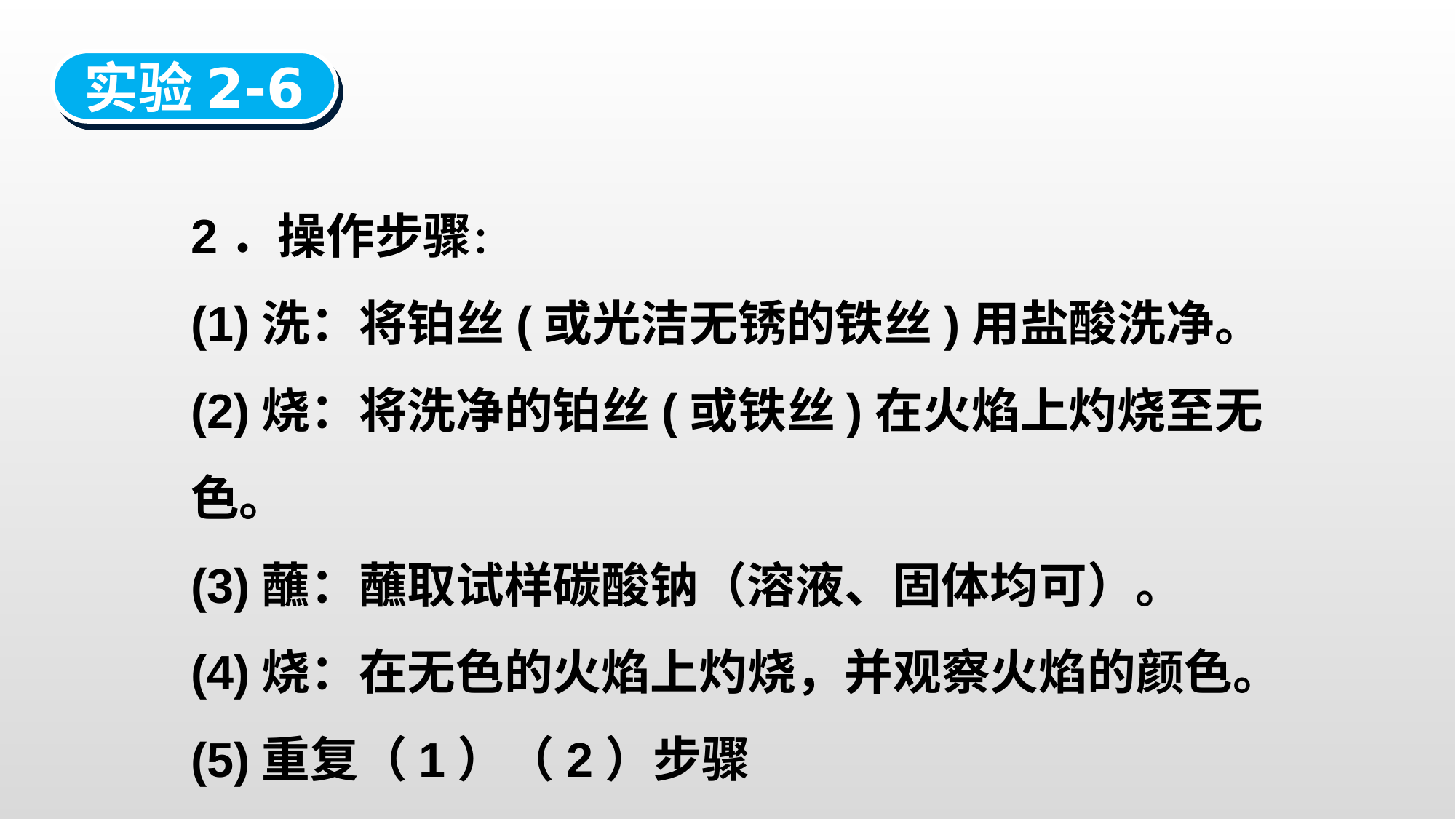

实验2-6
2．操作步骤：
(1)洗：将铂丝(或光洁无锈的铁丝)用盐酸洗净。
(2)烧：将洗净的铂丝(或铁丝)在火焰上灼烧至无色。
(3)蘸：蘸取试样碳酸钠（溶液、固体均可）。
(4)烧：在无色的火焰上灼烧，并观察火焰的颜色。
(5)重复（1）（2）步骤